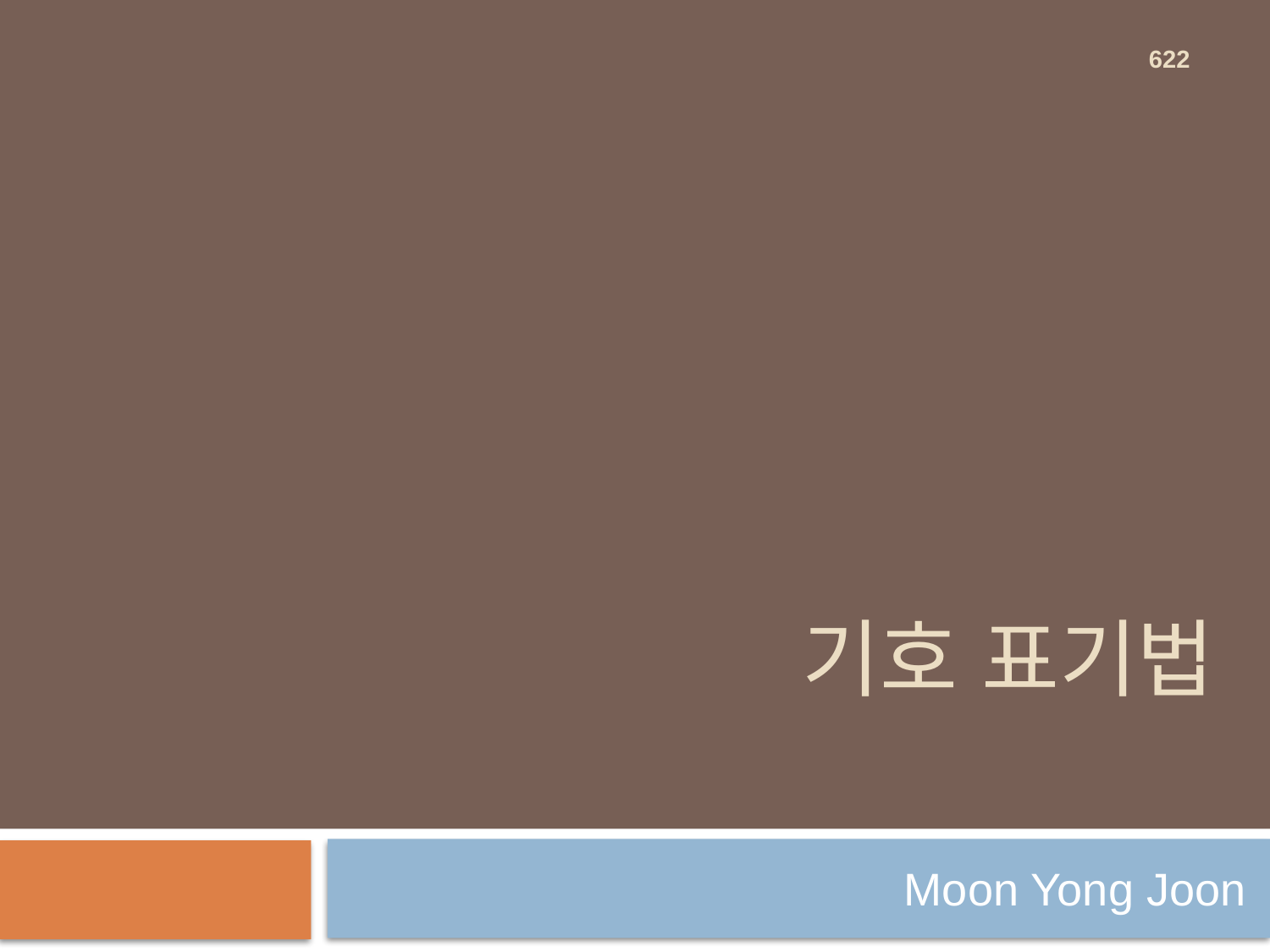

622
# 기호 표기법
Moon Yong Joon